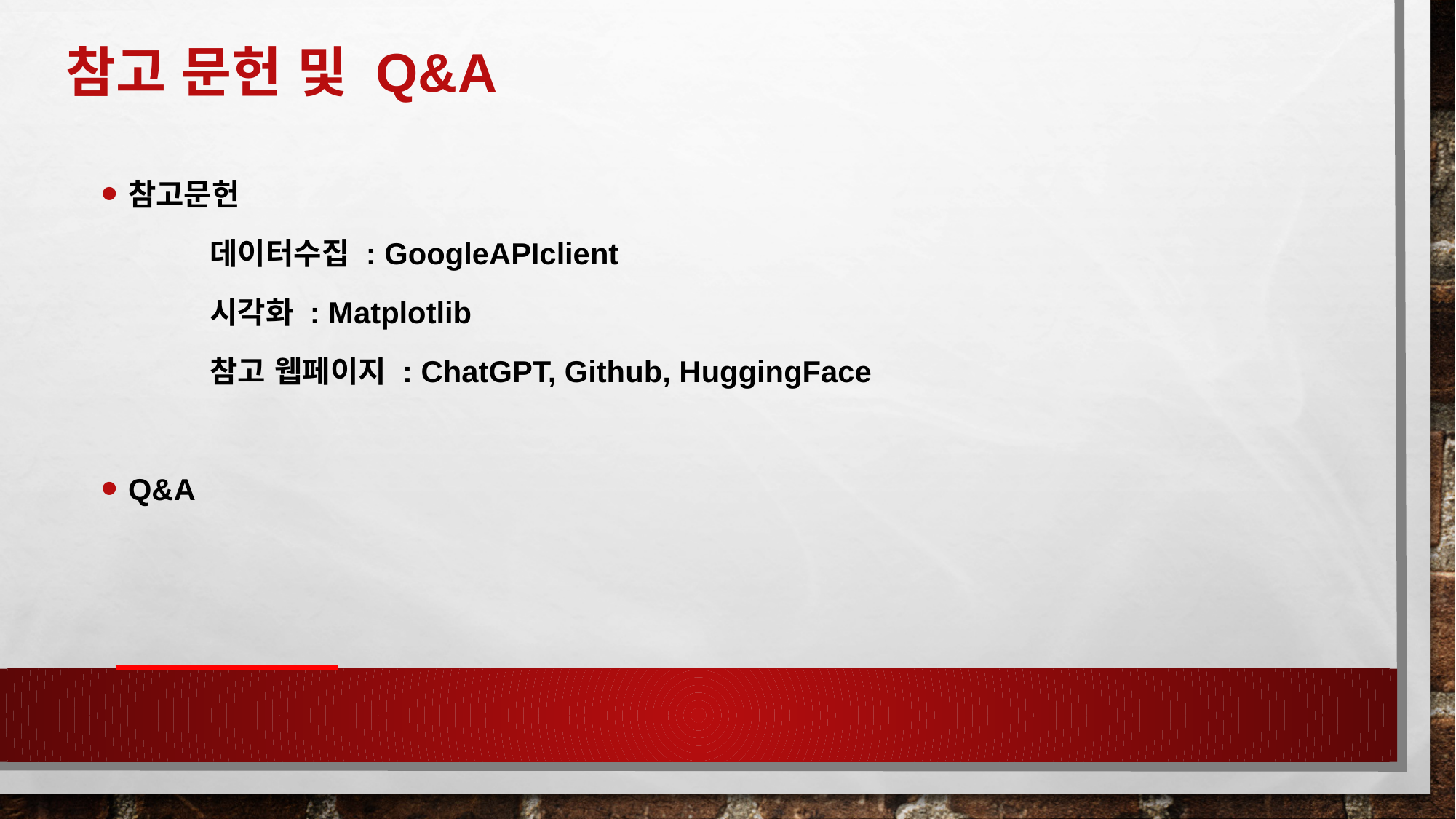

# 참고 문헌 및 Q&A
참고문헌
	데이터수집 : googleAPIclient
	시각화 : matplotlib
	참고 웹페이지 : ChatGPT, github, huggingface

Q&A